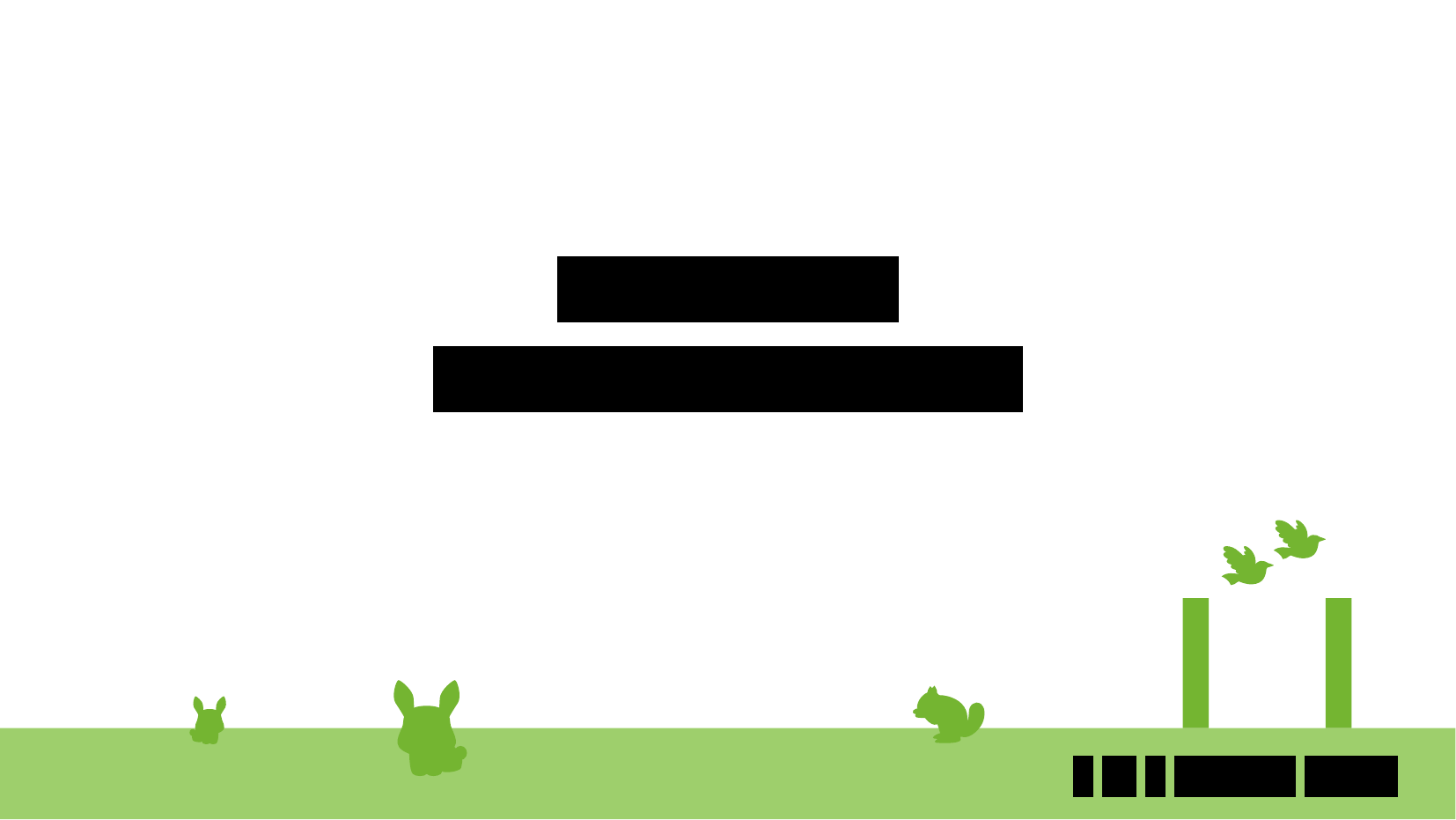

딥러닝 기반의
쓰레기 자동 분류 시스템
2조. 기브 미 Trash